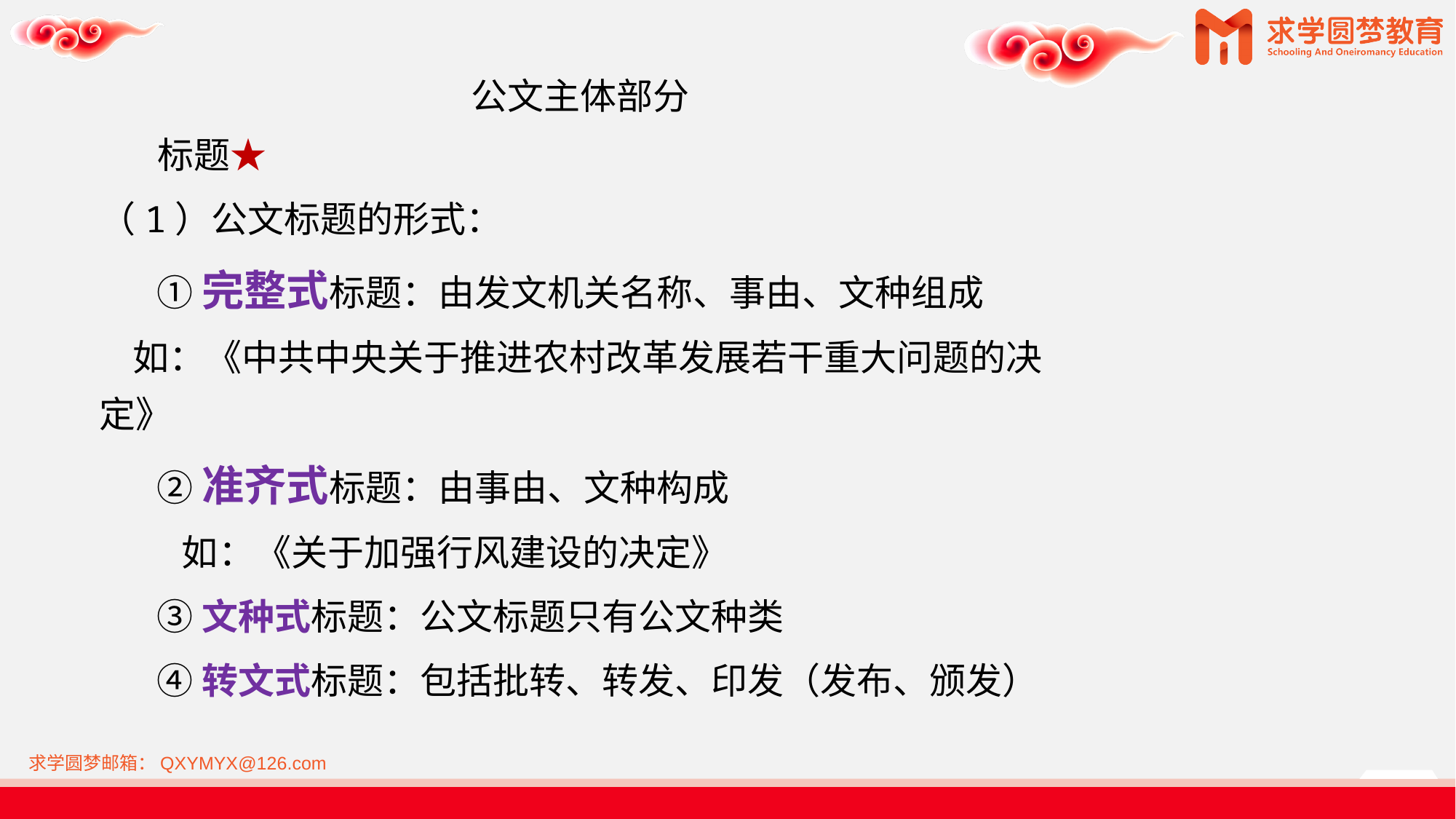

# 公文主体部分
      标题★
（1）公文标题的形式：
       ①完整式标题：由发文机关名称、事由、文种组成
   如：《中共中央关于推进农村改革发展若干重大问题的决定》
       ②准齐式标题：由事由、文种构成
         如：《关于加强行风建设的决定》
       ③文种式标题：公文标题只有公文种类
       ④转文式标题：包括批转、转发、印发（发布、颁发）